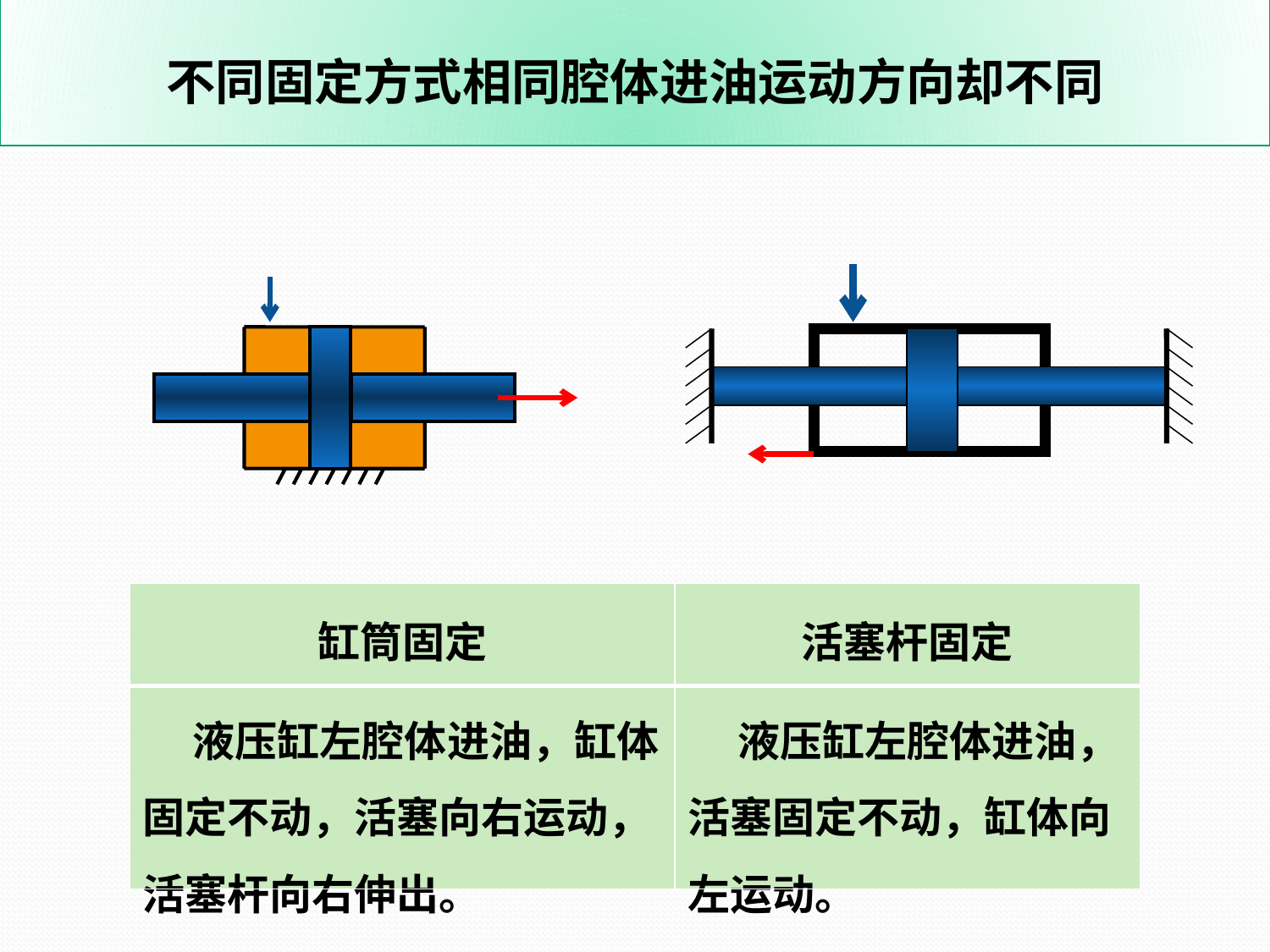

不同固定方式相同腔体进油运动方向却不同

d

| 缸筒固定 | 活塞杆固定 |
| --- | --- |
| 液压缸左腔体进油，缸体固定不动，活塞向右运动，活塞杆向右伸出。 | 液压缸左腔体进油，活塞固定不动，缸体向左运动。 |